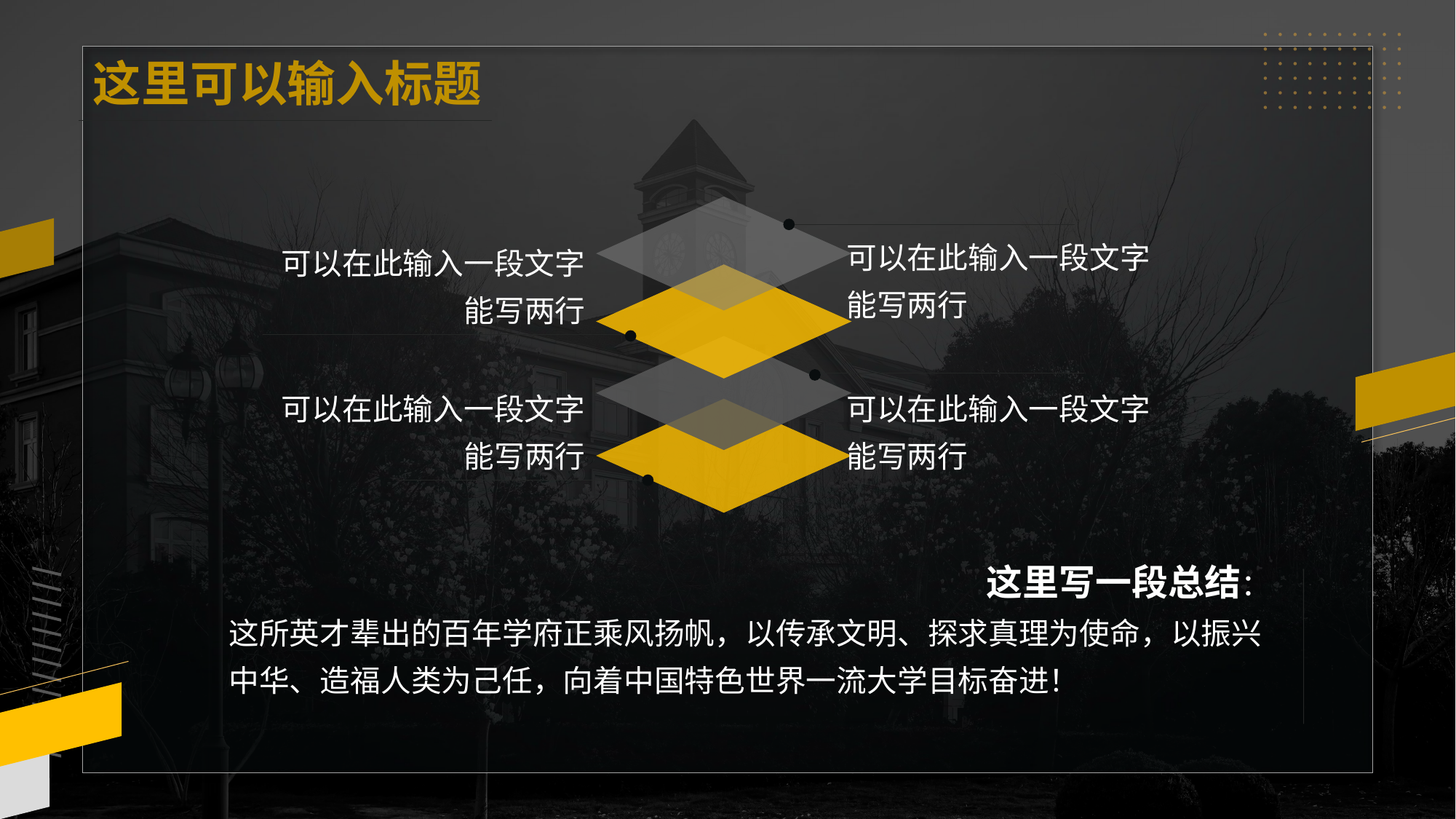

这里可以输入标题

可以在此输入一段文字
能写两行
可以在此输入一段文字
能写两行

可以在此输入一段文字
能写两行
可以在此输入一段文字
能写两行

这里写一段总结：
这所英才辈出的百年学府正乘风扬帆，以传承文明、探求真理为使命，以振兴中华、造福人类为己任，向着中国特色世界一流大学目标奋进！